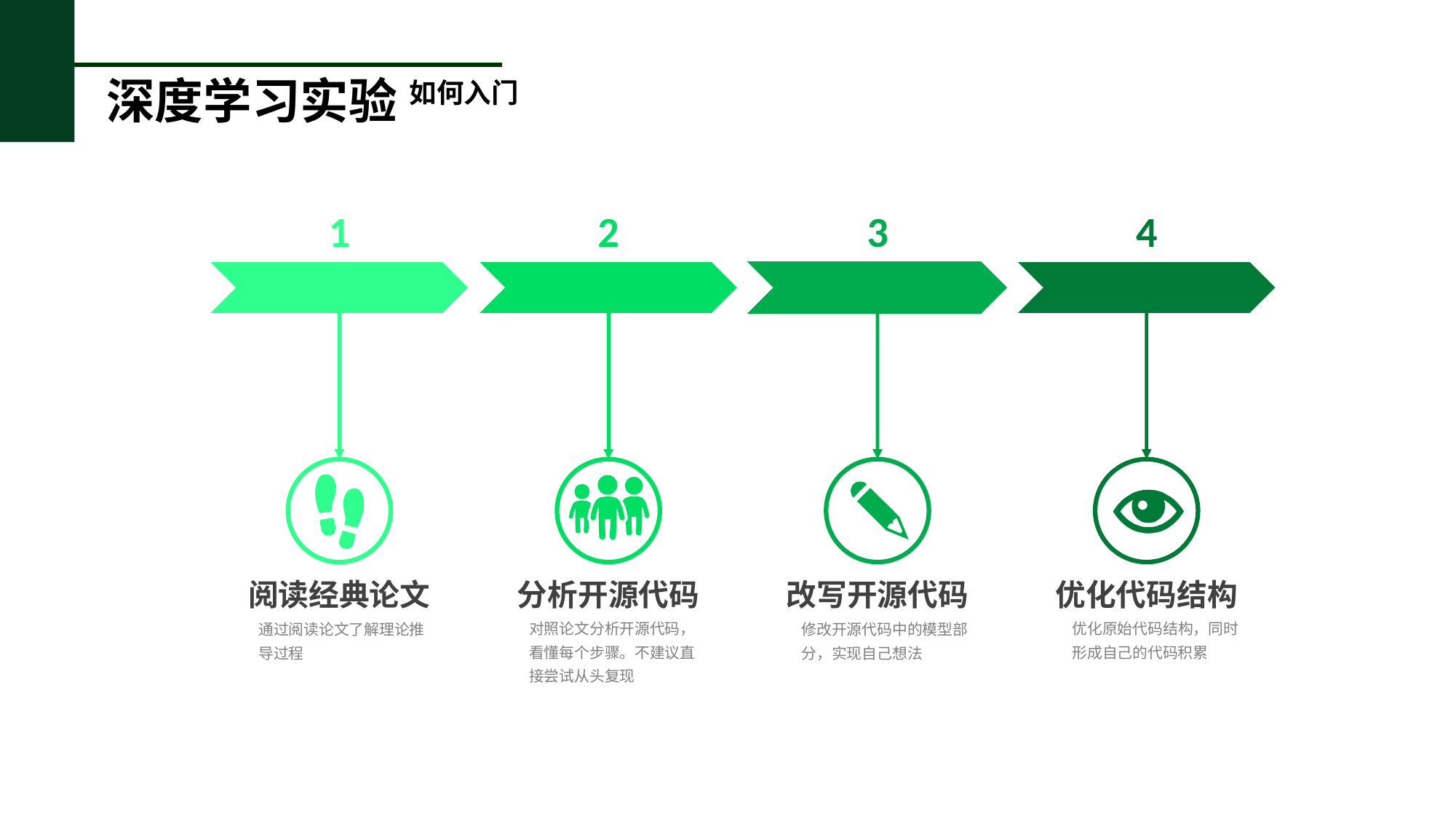

深度学习实验
如何入门
1
2
3
4

阅读经典论文
分析开源代码
改写开源代码
优化代码结构
对照论文分析开源代码，看懂每个步骤。不建议直接尝试从头复现
优化原始代码结构，同时形成自己的代码积累
通过阅读论文了解理论推导过程
修改开源代码中的模型部分，实现自己想法